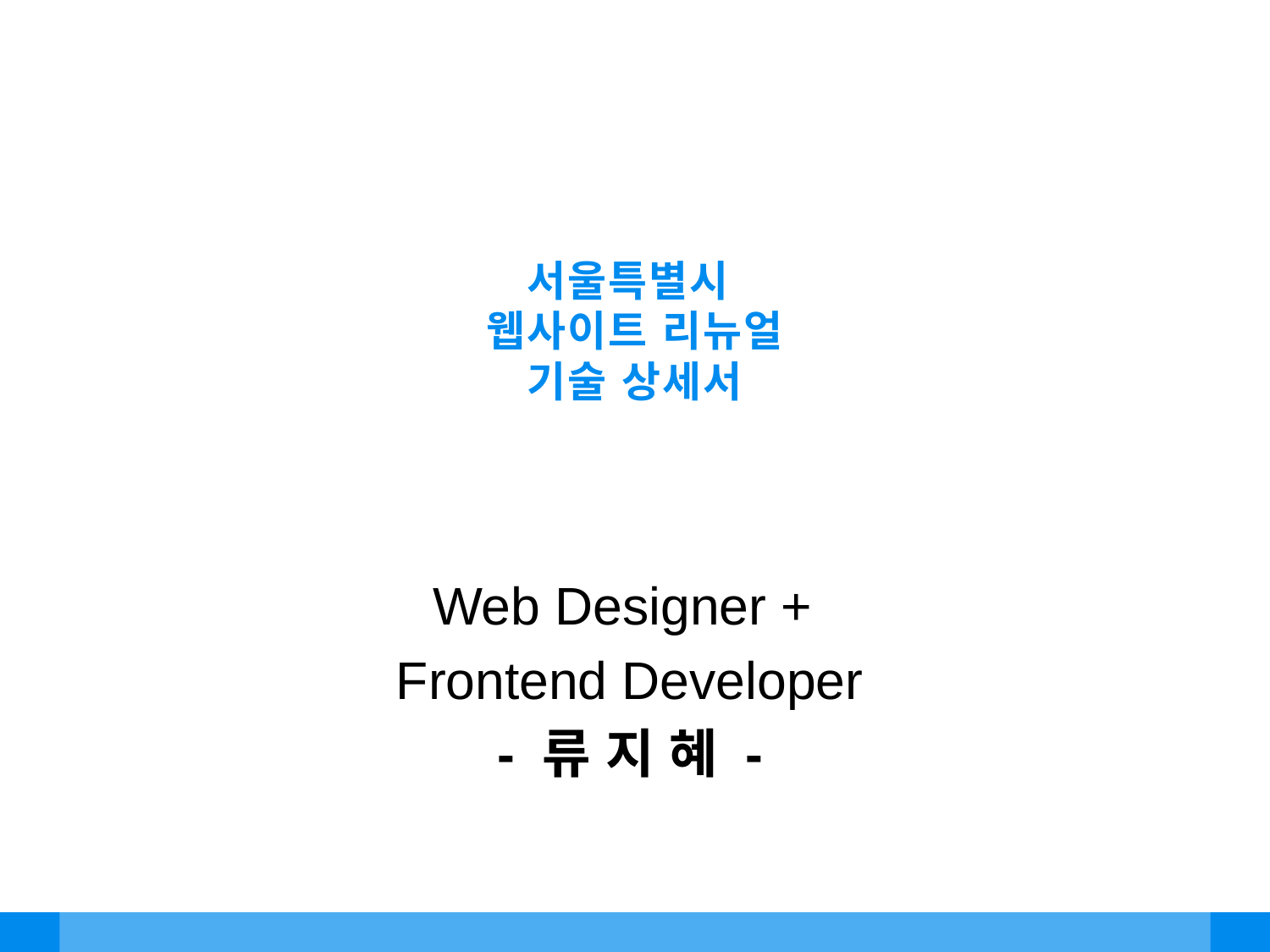

# 서울특별시 웹사이트 리뉴얼 기술 상세서
Web Designer +
Frontend Developer
- 류 지 혜 -